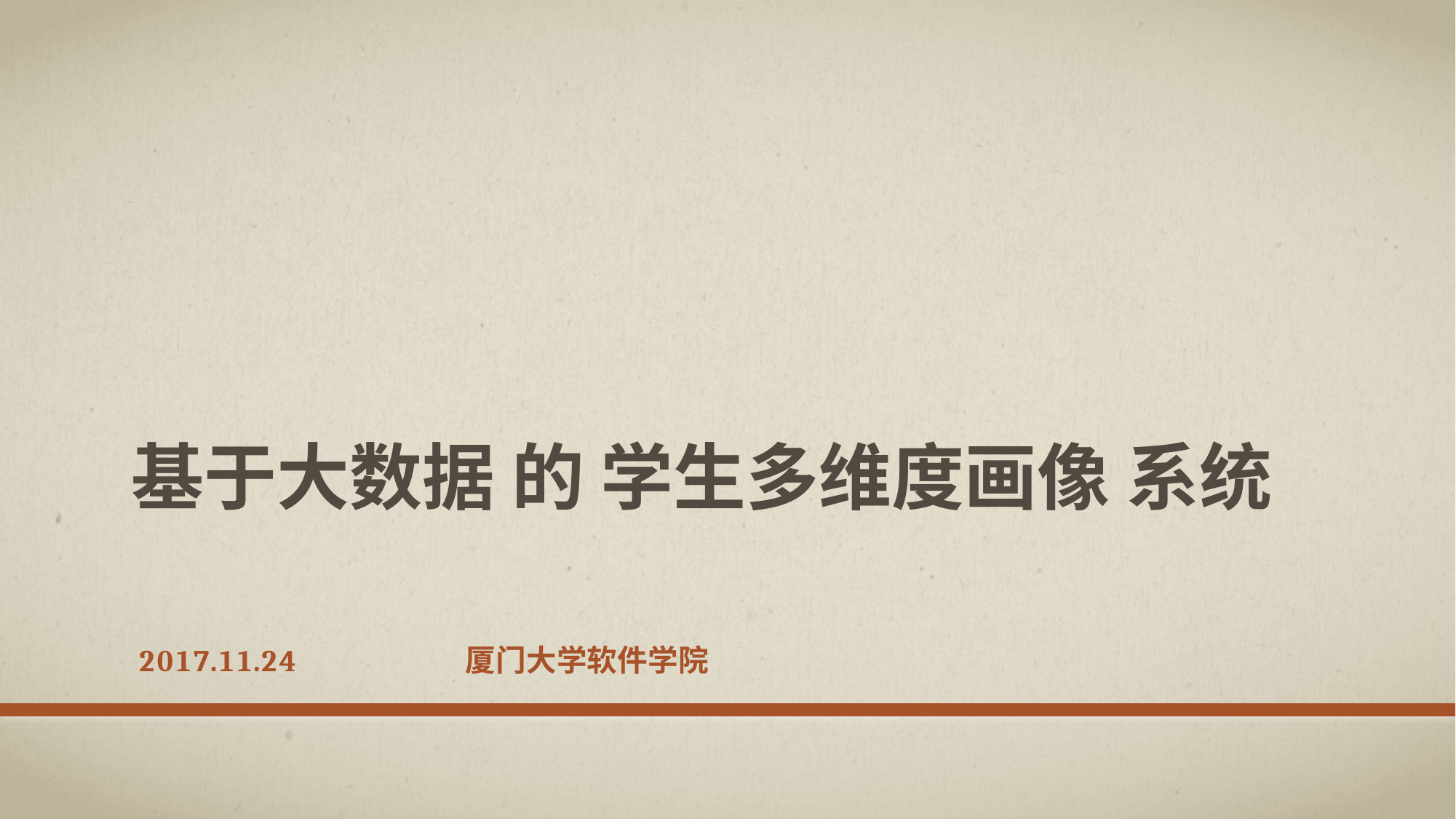

# 基于大数据 的 学生多维度画像 系统
2017.11.24		厦门大学软件学院